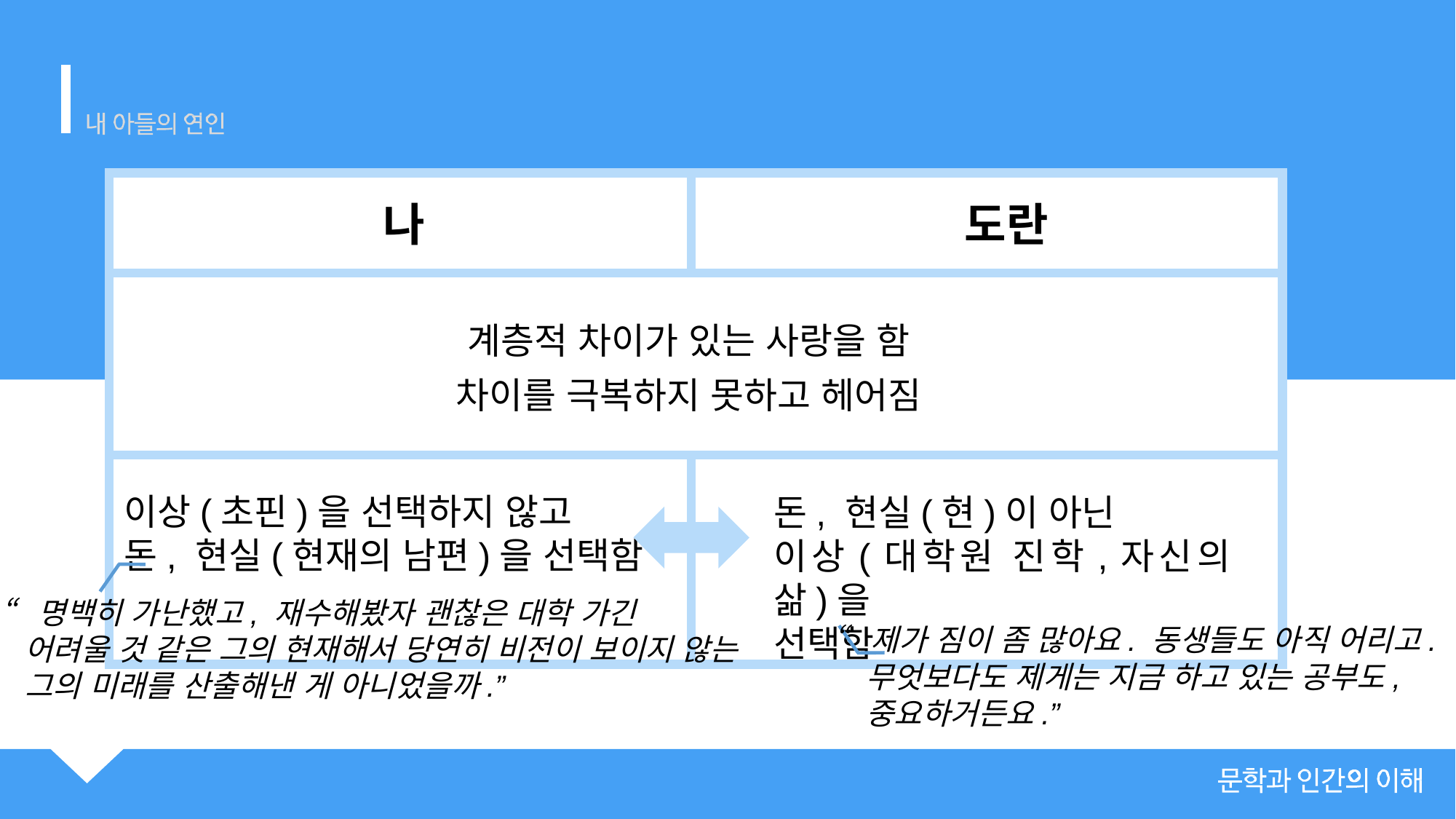

나와 도란의 선택

나
도란

계층적 차이가 있는 사랑을 함
차이를 극복하지 못하고 헤어짐

이상(초핀)을 선택하지 않고
돈, 현실(현재의 남편)을 선택함
돈, 현실(현)이 아닌
이상(대학원 진학,자신의 삶)을
선택함
“명백히 가난했고, 재수해봤자 괜찮은 대학 가긴
  어려울 것 같은 그의 현재해서 당연히 비전이 보이지 않는
  그의 미래를 산출해낸 게 아니었을까.”
“제가 짐이 좀 많아요. 동생들도 아직 어리고.
   무엇보다도 제게는 지금 하고 있는 공부도,
   중요하거든요.”